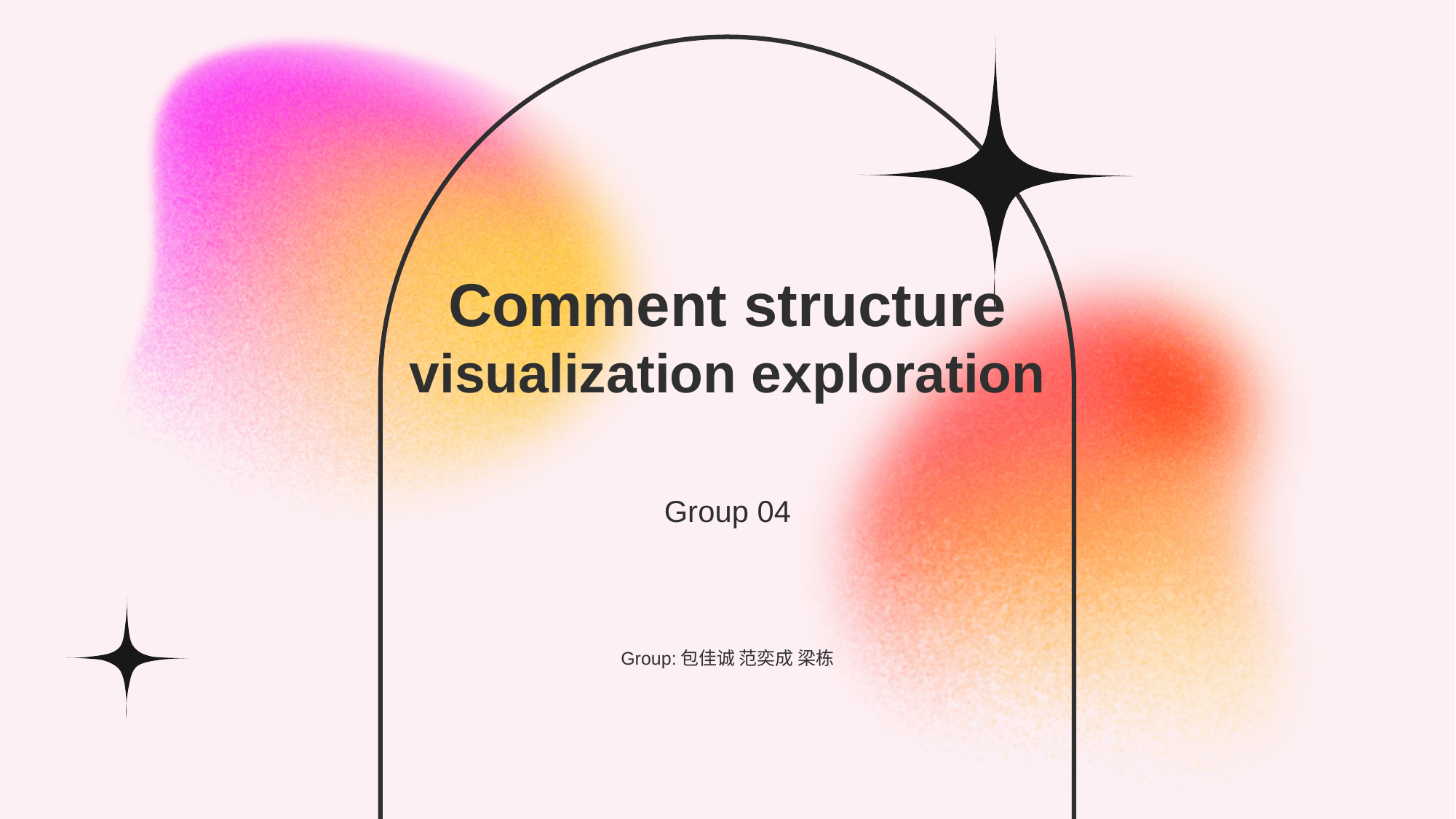

# Comment structure visualization exploration
Group 04
Group:包佳诚 范奕成 梁栋